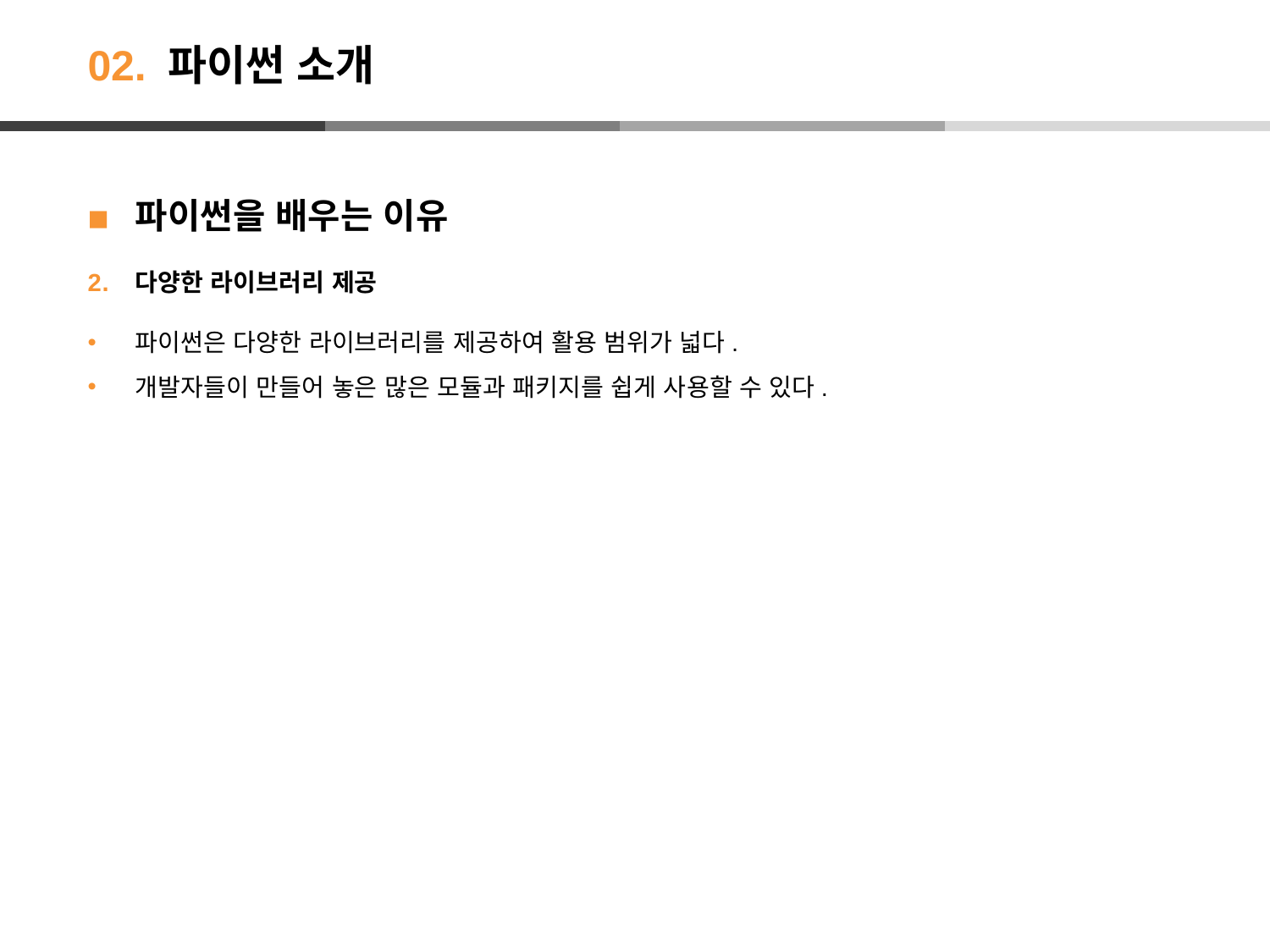

# 02. 파이썬 소개
파이썬을 배우는 이유
다양한 라이브러리 제공
파이썬은 다양한 라이브러리를 제공하여 활용 범위가 넓다.
개발자들이 만들어 놓은 많은 모듈과 패키지를 쉽게 사용할 수 있다.